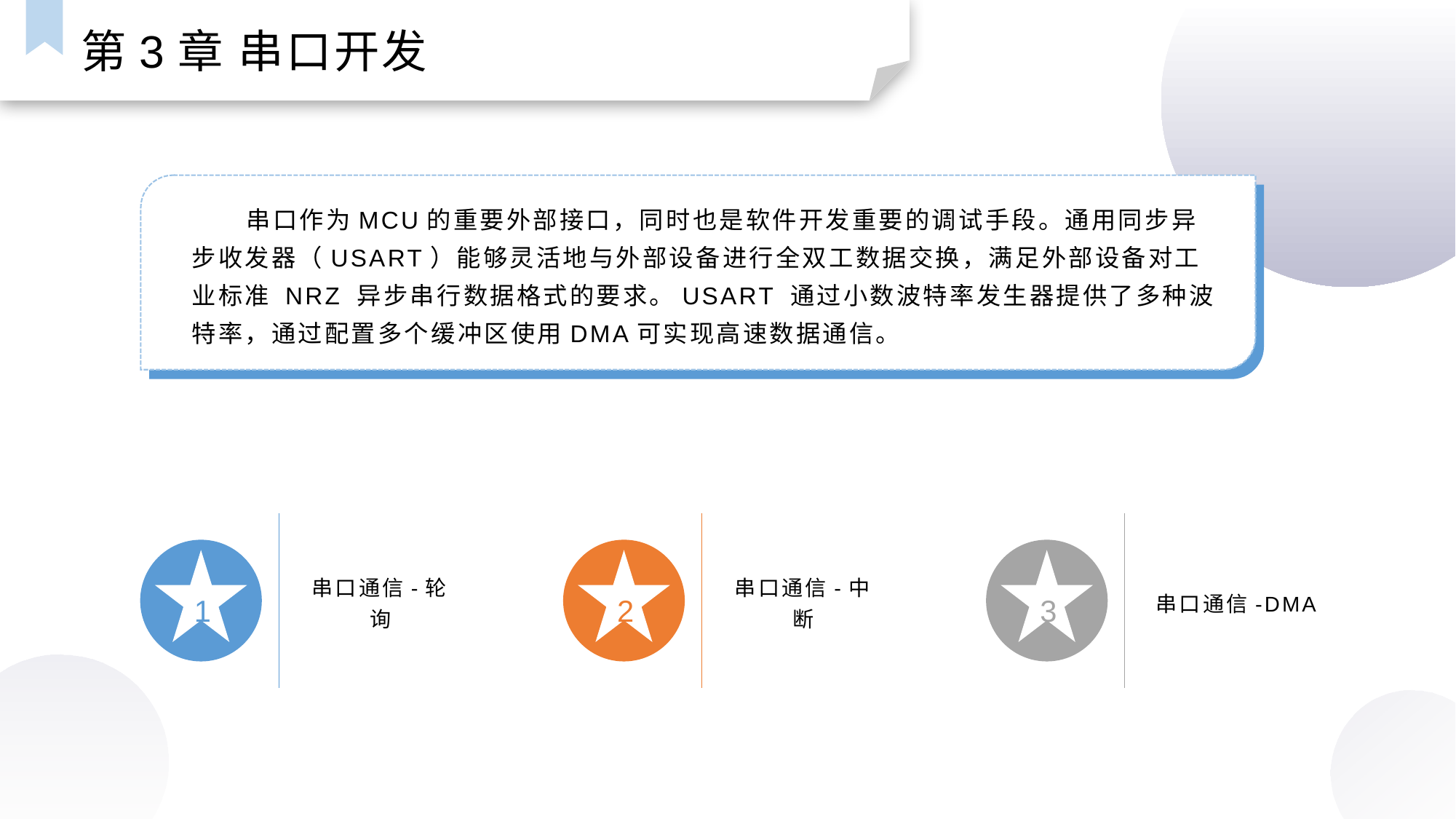

第3章 串口开发

串口作为MCU的重要外部接口，同时也是软件开发重要的调试手段。通用同步异步收发器（USART）能够灵活地与外部设备进行全双工数据交换，满足外部设备对工业标准 NRZ 异步串行数据格式的要求。USART 通过小数波特率发生器提供了多种波特率，通过配置多个缓冲区使用DMA可实现高速数据通信。

串口通信-轮询
串口通信-中断
串口通信-DMA

1
2
3